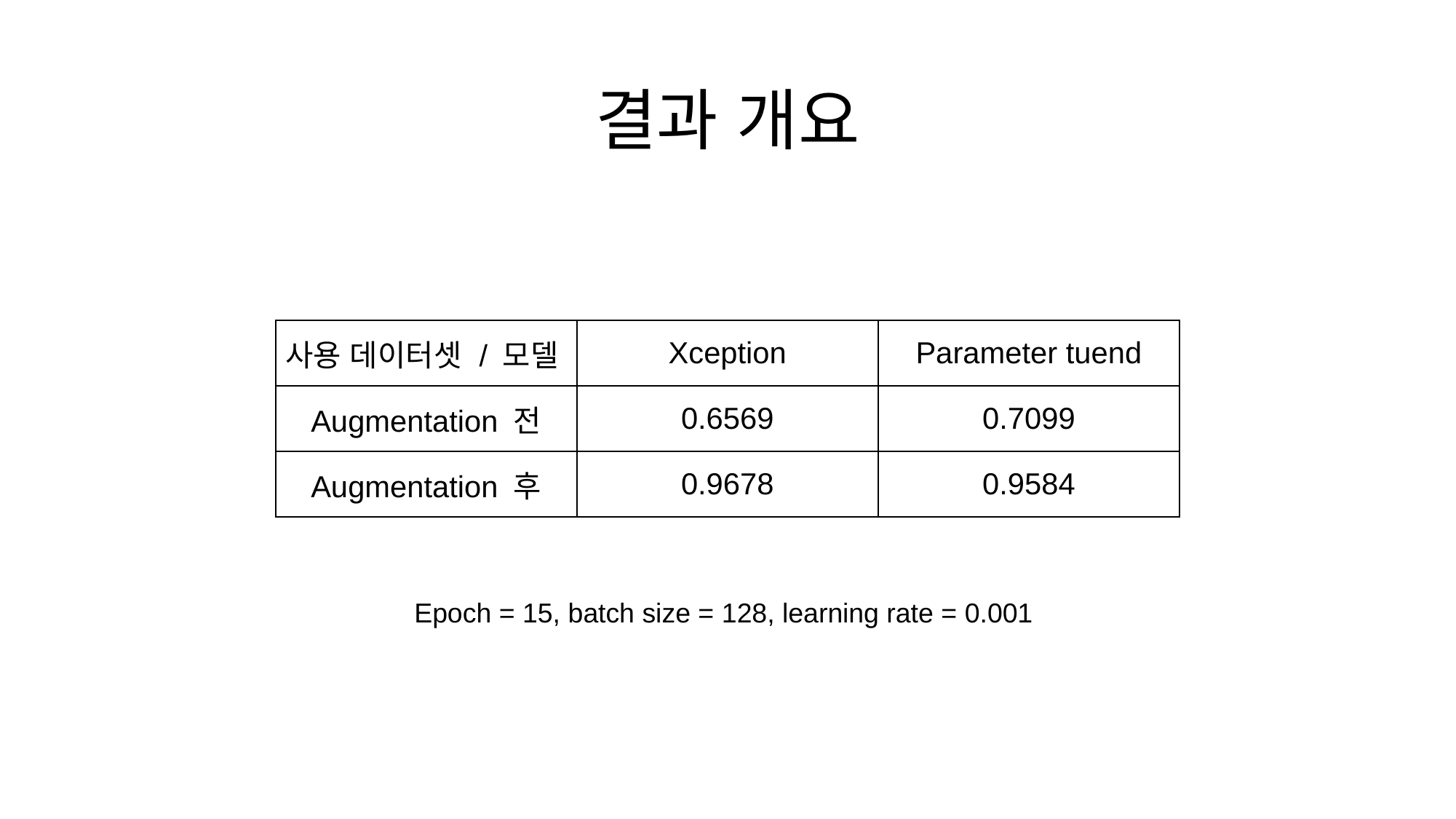

# 결과 개요
| 사용 데이터셋 / 모델 | Xception | Parameter tuend |
| --- | --- | --- |
| Augmentation 전 | 0.6569 | 0.7099 |
| Augmentation 후 | 0.9678 | 0.9584 |
Epoch = 15, batch size = 128, learning rate = 0.001